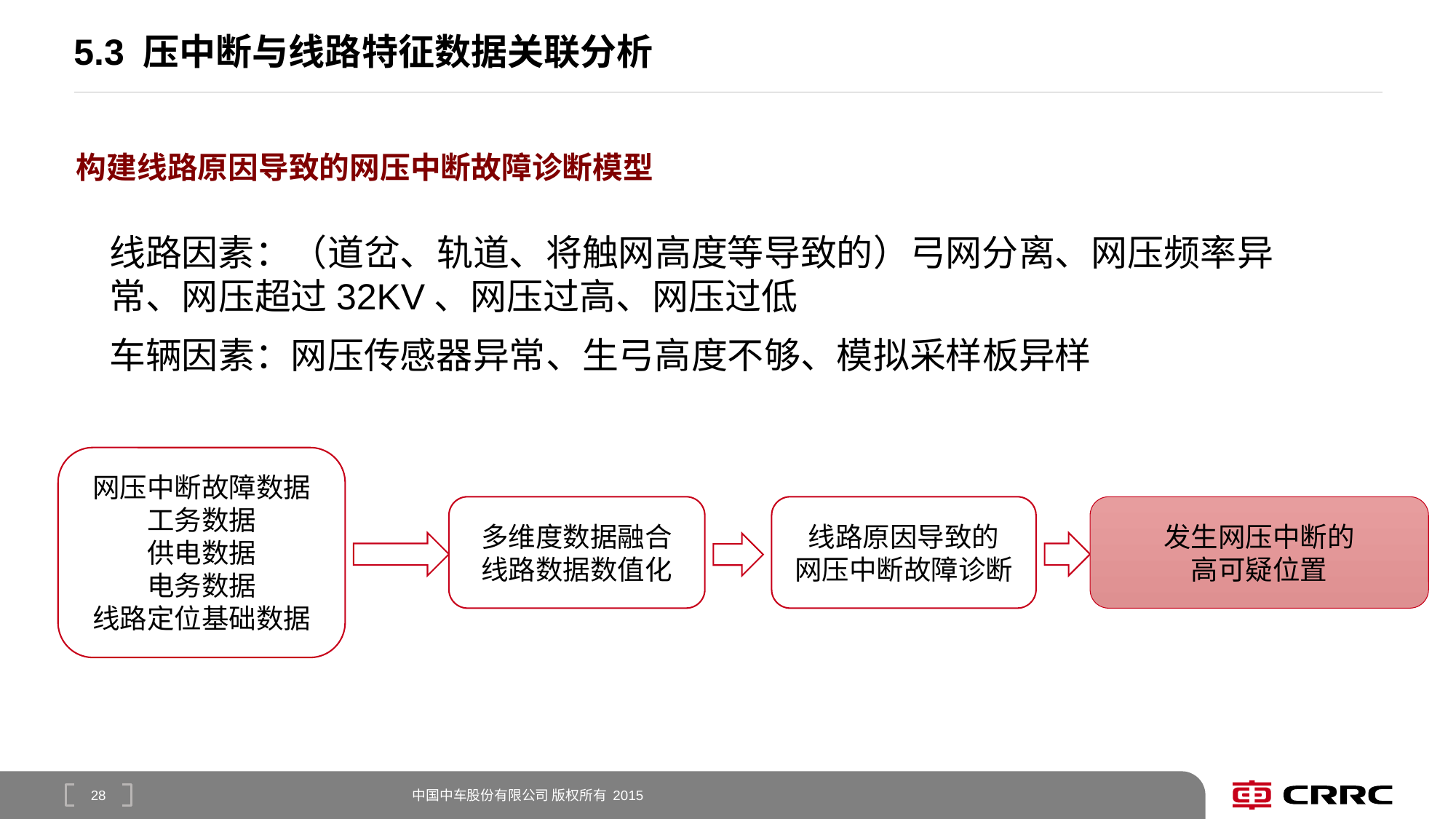

# 5.3 压中断与线路特征数据关联分析
构建线路原因导致的网压中断故障诊断模型
线路因素：（道岔、轨道、将触网高度等导致的）弓网分离、网压频率异常、网压超过32KV、网压过高、网压过低
车辆因素：网压传感器异常、生弓高度不够、模拟采样板异样
网压中断故障数据
工务数据
供电数据
电务数据
线路定位基础数据
多维度数据融合
线路数据数值化
线路原因导致的
网压中断故障诊断
发生网压中断的
高可疑位置

28
中国中车股份有限公司 版权所有 2015